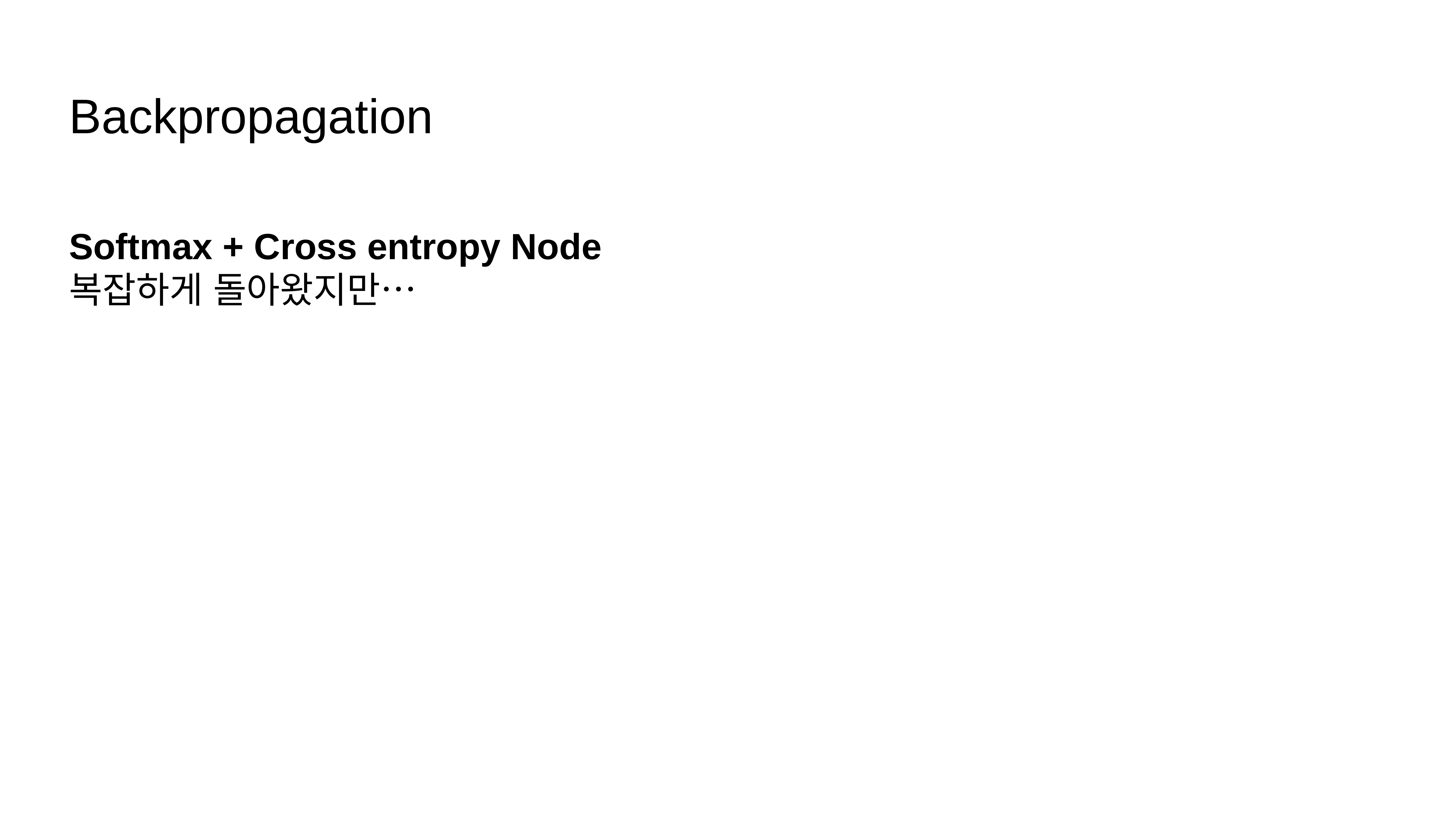

Backpropagation
Softmax + Cross entropy Node
복잡하게 돌아왔지만…